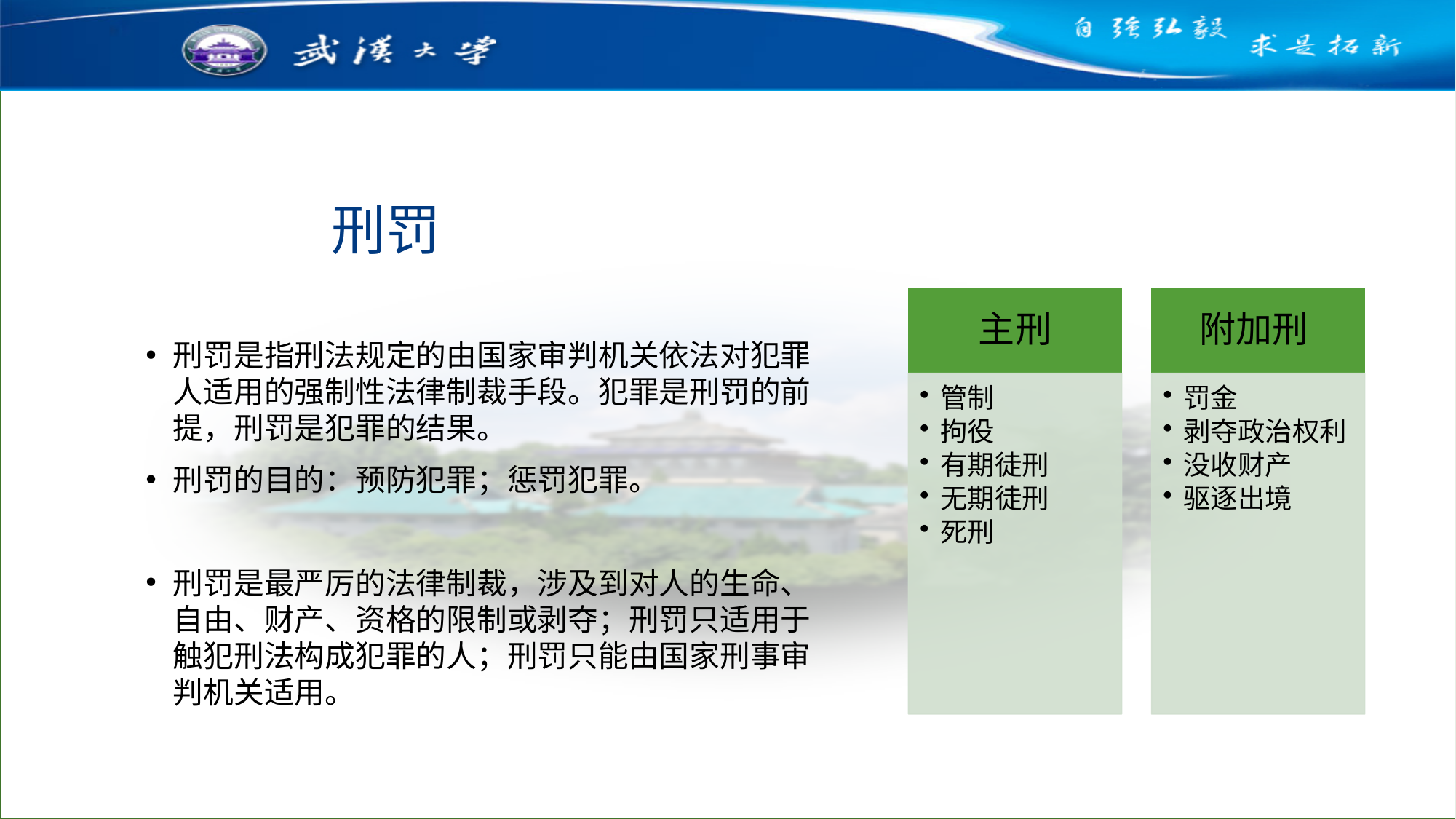

主刑
管制
拘役
有期徒刑
无期徒刑
死刑
附加刑
罚金
剥夺政治权利
没收财产
驱逐出境
刑罚
刑罚是指刑法规定的由国家审判机关依法对犯罪人适用的强制性法律制裁手段。犯罪是刑罚的前提，刑罚是犯罪的结果。
刑罚的目的：预防犯罪；惩罚犯罪。

刑罚是最严厉的法律制裁，涉及到对人的生命、自由、财产、资格的限制或剥夺；刑罚只适用于触犯刑法构成犯罪的人；刑罚只能由国家刑事审判机关适用。